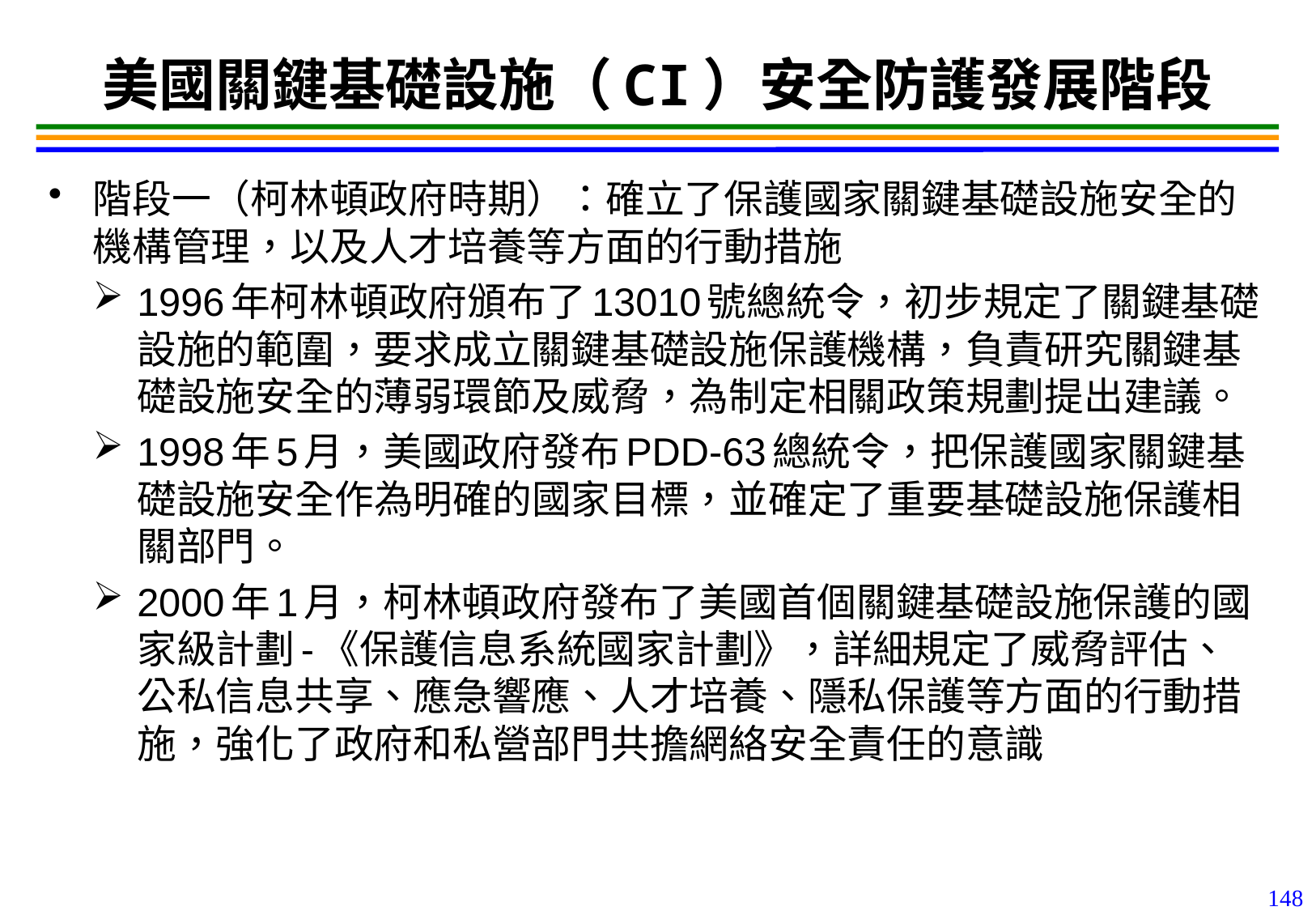

148
# 美國關鍵基礎設施（CI）安全防護發展階段
階段一（柯林頓政府時期）：確立了保護國家關鍵基礎設施安全的機構管理，以及人才培養等方面的行動措施
1996年柯林頓政府頒布了13010號總統令，初步規定了關鍵基礎設施的範圍，要求成立關鍵基礎設施保護機構，負責研究關鍵基礎設施安全的薄弱環節及威脅，為制定相關政策規劃提出建議。
1998年5月，美國政府發布PDD-63總統令，把保護國家關鍵基礎設施安全作為明確的國家目標，並確定了重要基礎設施保護相關部門。
2000年1月，柯林頓政府發布了美國首個關鍵基礎設施保護的國家級計劃-《保護信息系統國家計劃》，詳細規定了威脅評估、公私信息共享、應急響應、人才培養、隱私保護等方面的行動措施，強化了政府和私營部門共擔網絡安全責任的意識